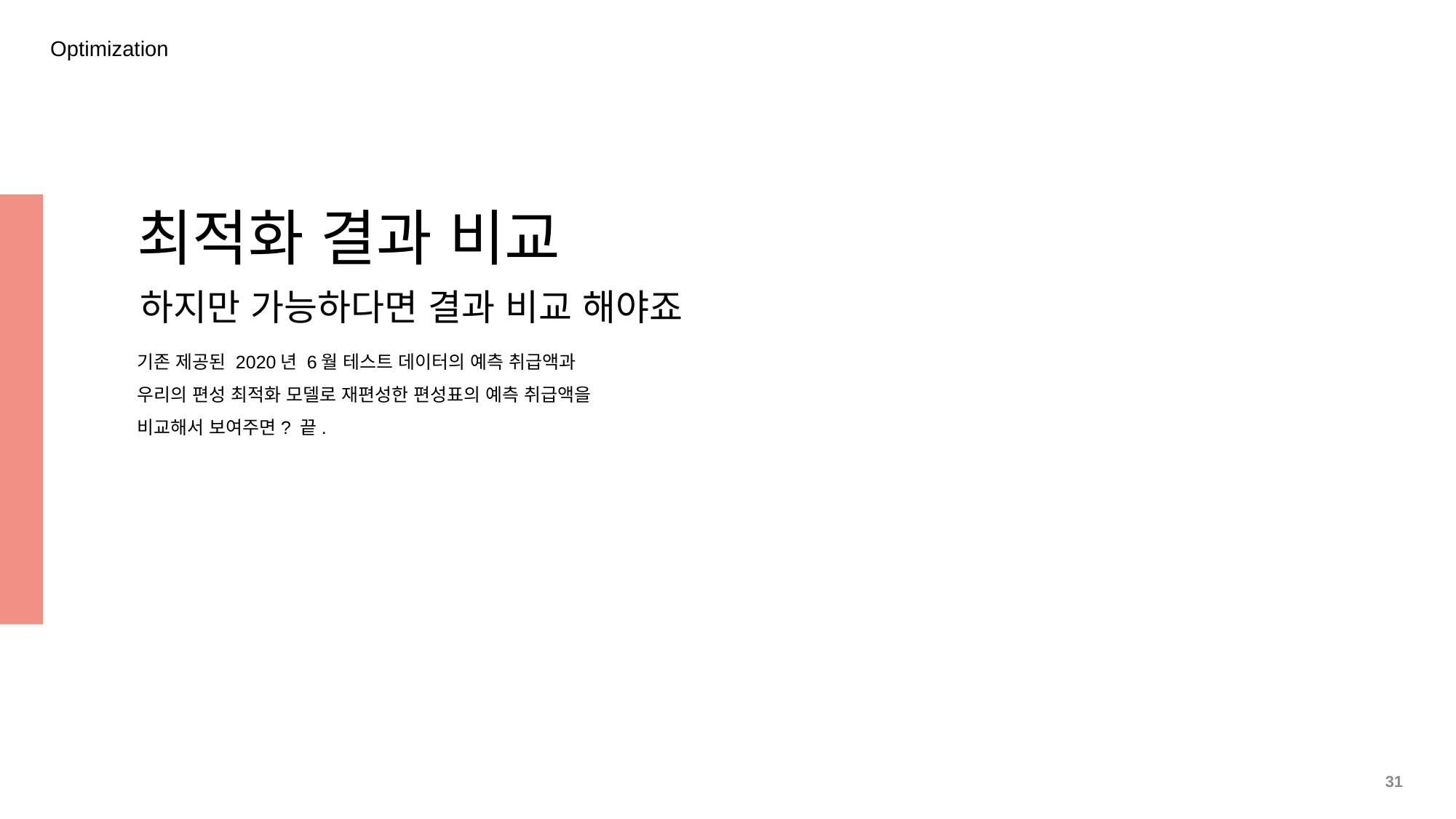

Optimization
최적화 결과 비교
하지만 가능하다면 결과 비교 해야죠
기존 제공된 2020년 6월 테스트 데이터의 예측 취급액과
우리의 편성 최적화 모델로 재편성한 편성표의 예측 취급액을
비교해서 보여주면? 끝.

31